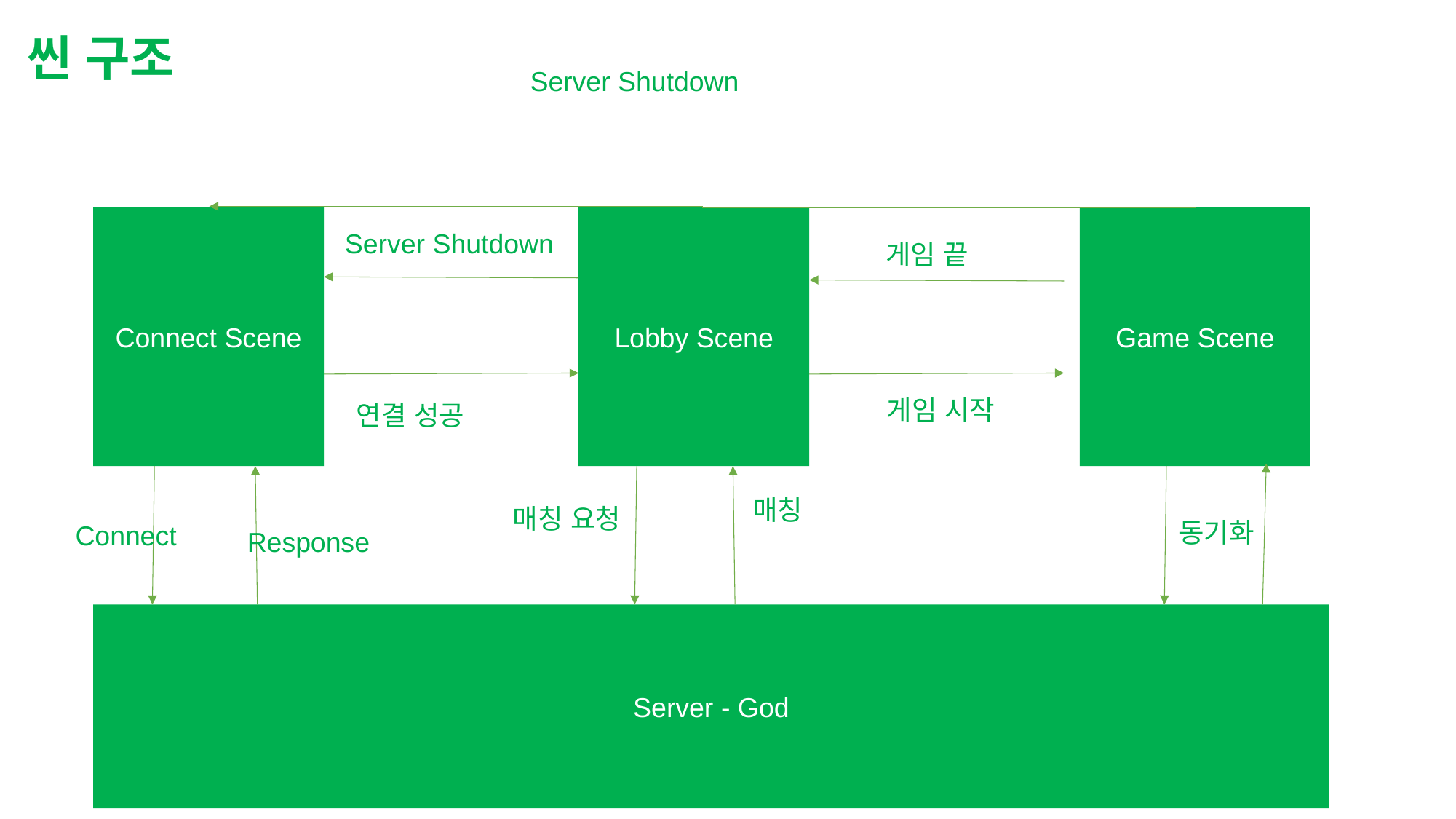

씬 구조
Server Shutdown
Lobby Scene
Connect Scene
Game Scene
Server Shutdown
게임 끝
게임 시작
연결 성공
매칭
매칭 요청
동기화
Connect
Response
Server - God